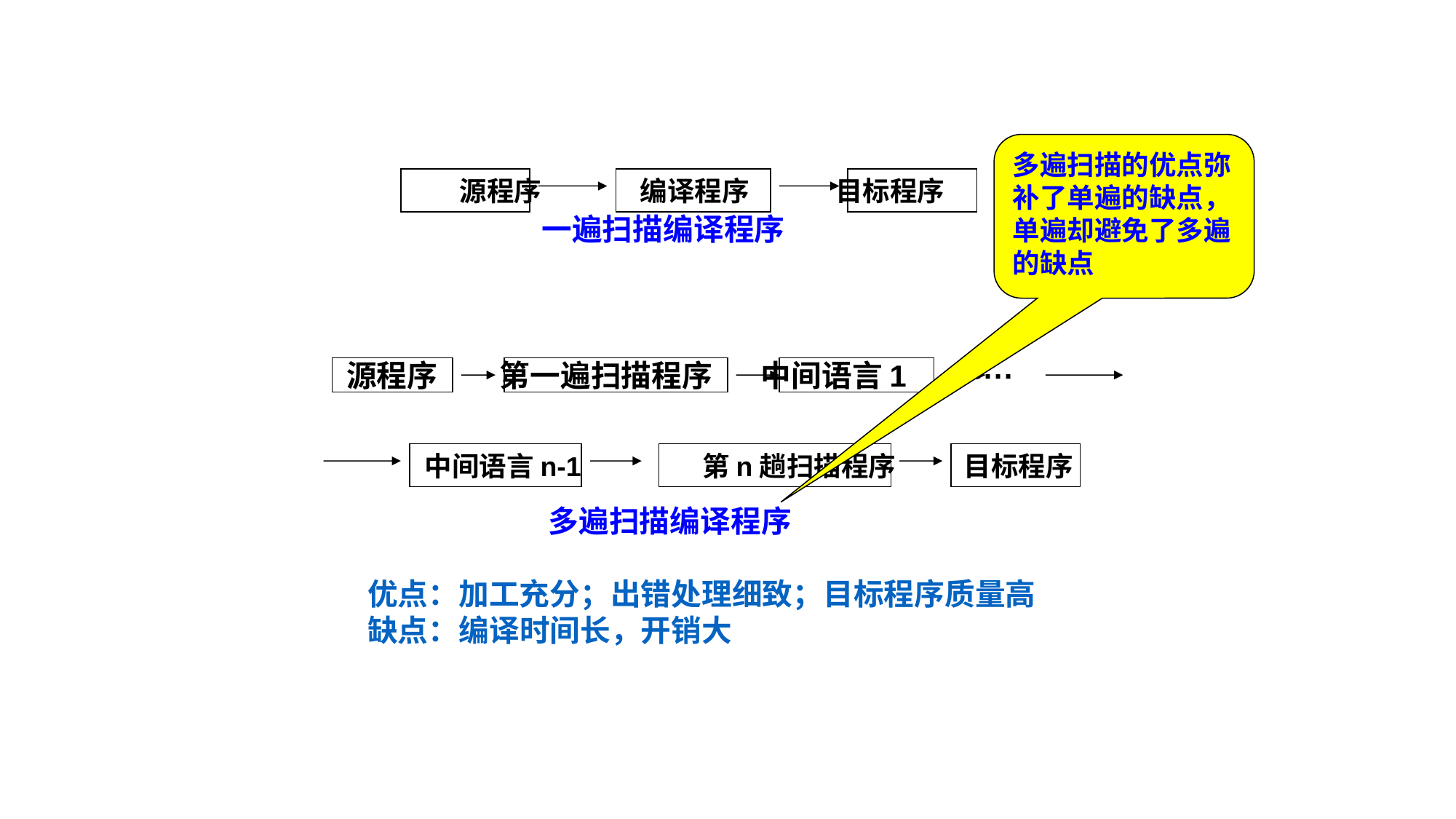

多遍扫描的优点弥补了单遍的缺点，单遍却避免了多遍的缺点

                               一遍扫描编译程序

  源程序         第一遍扫描程序       中间语言1        ····

                                多遍扫描编译程序

     优点：加工充分；出错处理细致；目标程序质量高
     缺点：编译时间长，开销大

源程序                编译程序              目标程序

中间语言n-1               第n趟扫描程序           目标程序